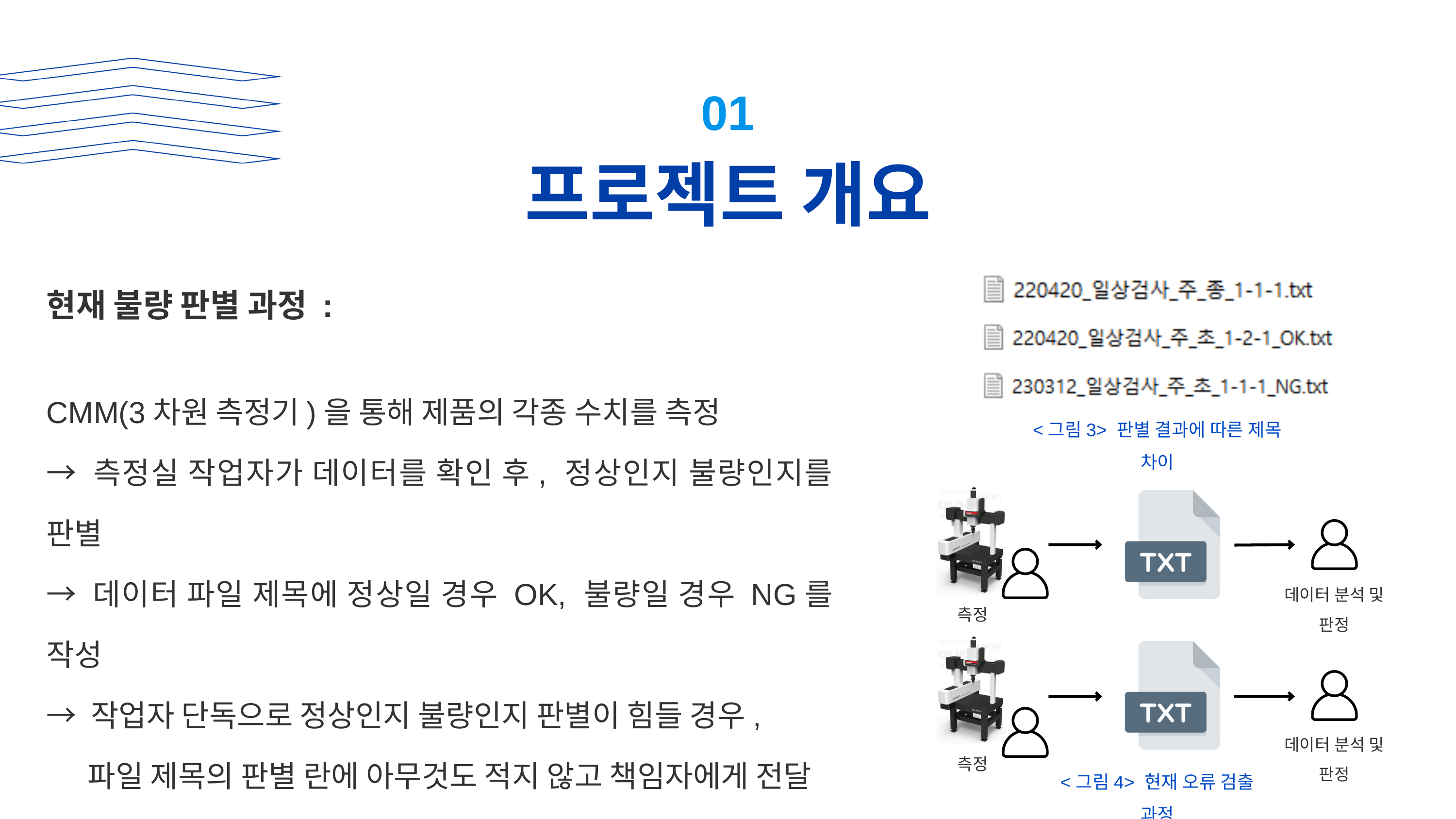

01
프로젝트 개요

현재 불량 판별 과정 :

CMM(3차원 측정기)을 통해 제품의 각종 수치를 측정
→ 측정실 작업자가 데이터를 확인 후, 정상인지 불량인지를 판별
→ 데이터 파일 제목에 정상일 경우 OK, 불량일 경우 NG를 작성
→ 작업자 단독으로 정상인지 불량인지 판별이 힘들 경우,
     파일 제목의 판별 란에 아무것도 적지 않고 책임자에게 전달
→ 책임자가 최종 정상, 불량 판별
<그림3> 판별 결과에 따른 제목 차이

데이터 분석 및 판정
측정

데이터 분석 및 판정
측정
<그림4> 현재 오류 검출 과정